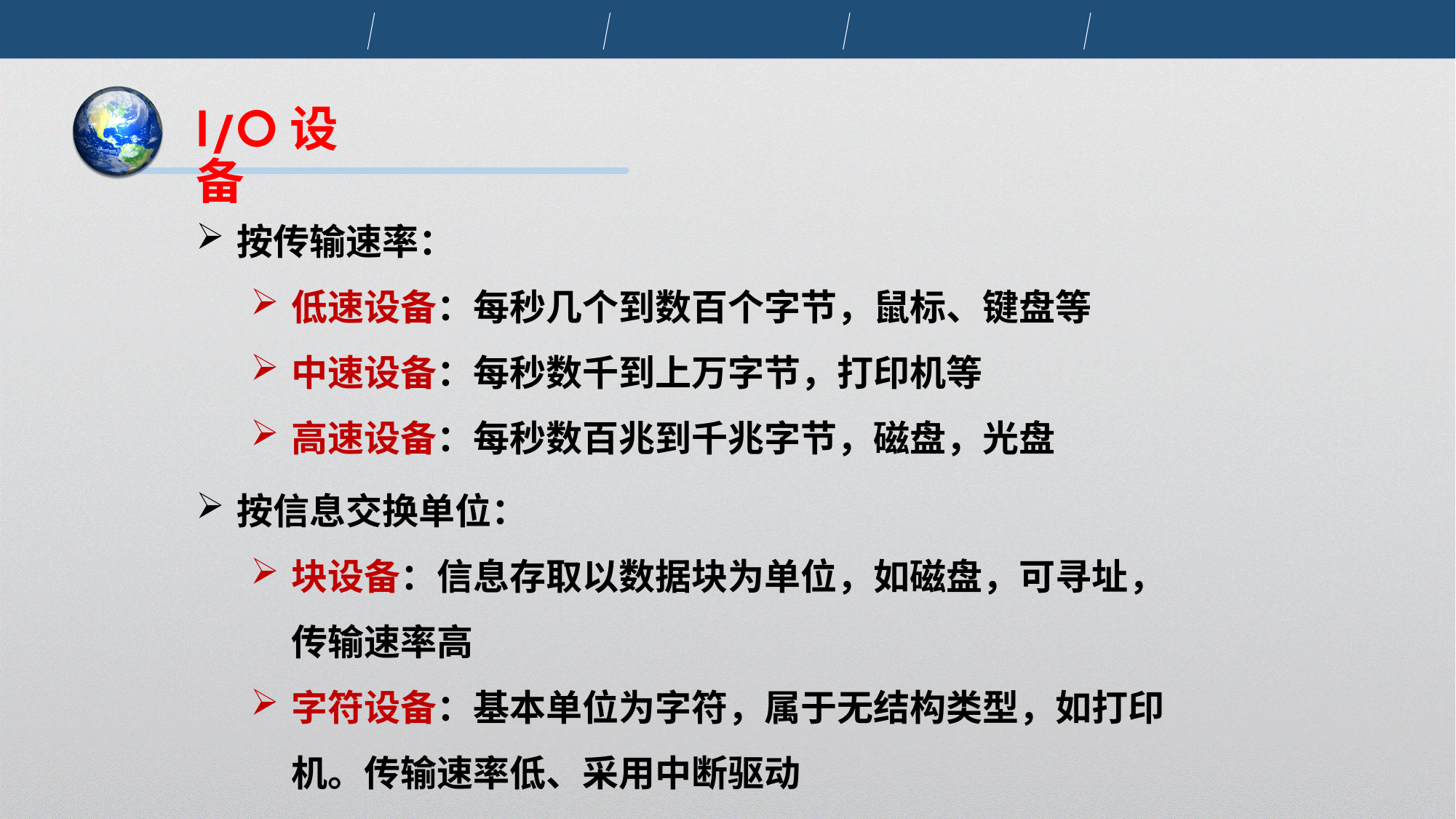

I/O设备
按传输速率：
低速设备：每秒几个到数百个字节，鼠标、键盘等
中速设备：每秒数千到上万字节，打印机等
高速设备：每秒数百兆到千兆字节，磁盘，光盘
按信息交换单位：
块设备：信息存取以数据块为单位，如磁盘，可寻址，传输速率高
字符设备：基本单位为字符，属于无结构类型，如打印机。传输速率低、采用中断驱动